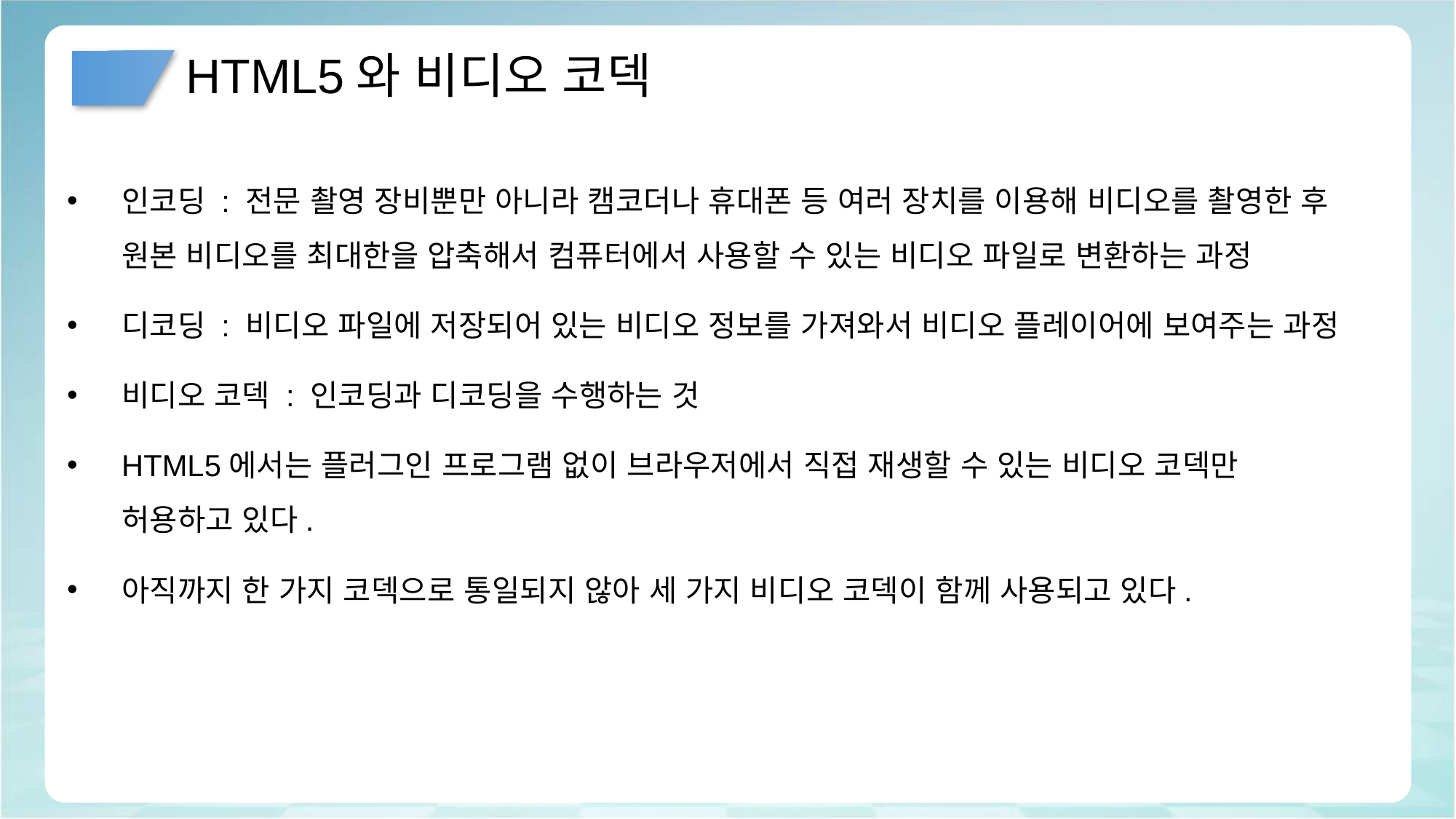

# HTML5와 비디오 코덱
인코딩 : 전문 촬영 장비뿐만 아니라 캠코더나 휴대폰 등 여러 장치를 이용해 비디오를 촬영한 후 원본 비디오를 최대한을 압축해서 컴퓨터에서 사용할 수 있는 비디오 파일로 변환하는 과정
디코딩 : 비디오 파일에 저장되어 있는 비디오 정보를 가져와서 비디오 플레이어에 보여주는 과정
비디오 코덱 : 인코딩과 디코딩을 수행하는 것
HTML5에서는 플러그인 프로그램 없이 브라우저에서 직접 재생할 수 있는 비디오 코덱만 허용하고 있다.
아직까지 한 가지 코덱으로 통일되지 않아 세 가지 비디오 코덱이 함께 사용되고 있다.